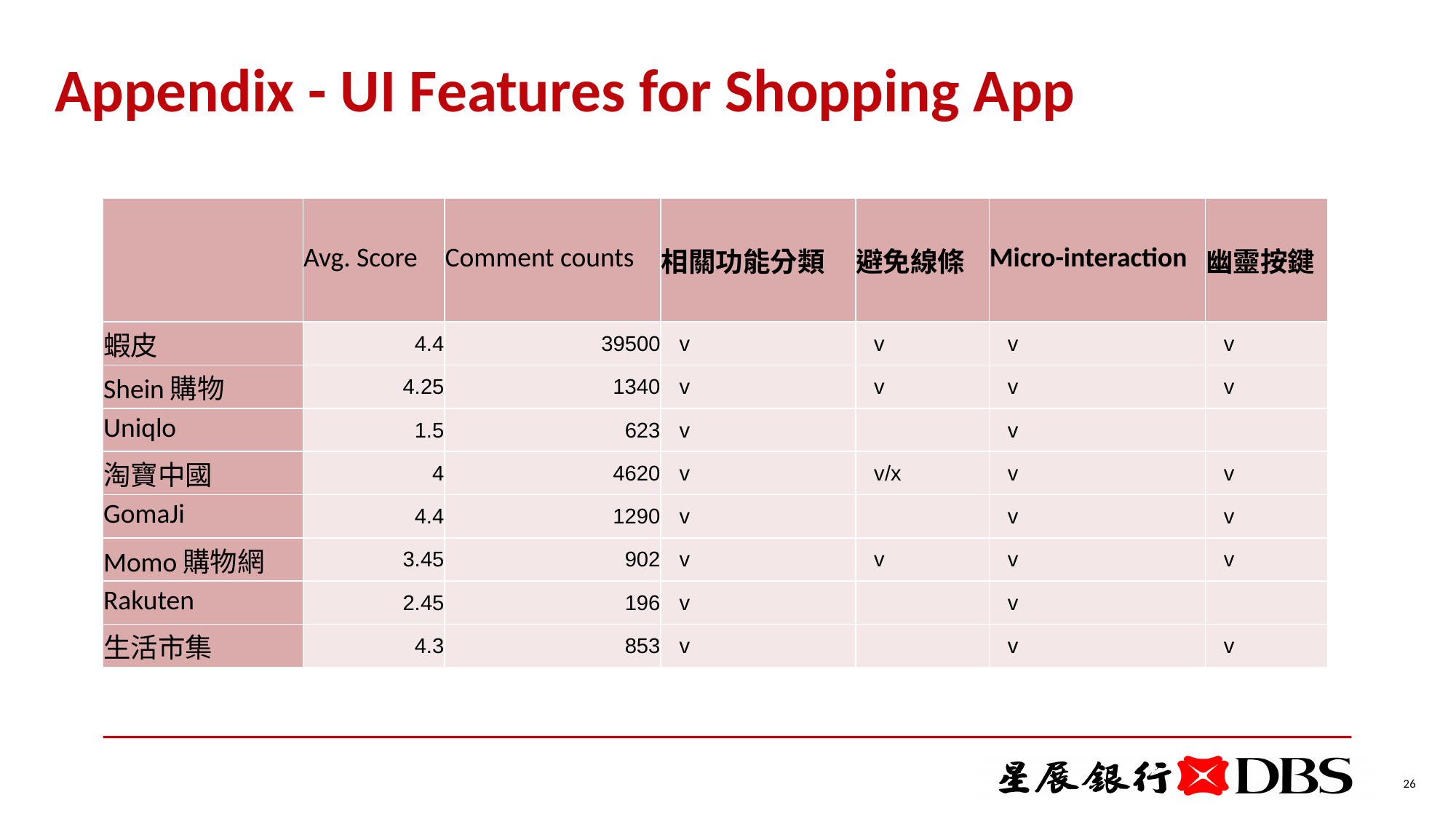

# Appendix - UI Features for Shopping App
|  | Avg. Score | Comment counts | 相關功能分類 | 避免線條 | Micro-interaction | 幽靈按鍵 |
| --- | --- | --- | --- | --- | --- | --- |
| 蝦皮 | 4.4 | 39500 | v | v | v | v |
| Shein購物 | 4.25 | 1340 | v | v | v | v |
| Uniqlo | 1.5 | 623 | v |  | v |  |
| 淘寶中國 | 4 | 4620 | v | v/x | v | v |
| GomaJi | 4.4 | 1290 | v |  | v | v |
| Momo購物網 | 3.45 | 902 | v | v | v | v |
| Rakuten | 2.45 | 196 | v |  | v |  |
| 生活市集 | 4.3 | 853 | v |  | v | v |
26